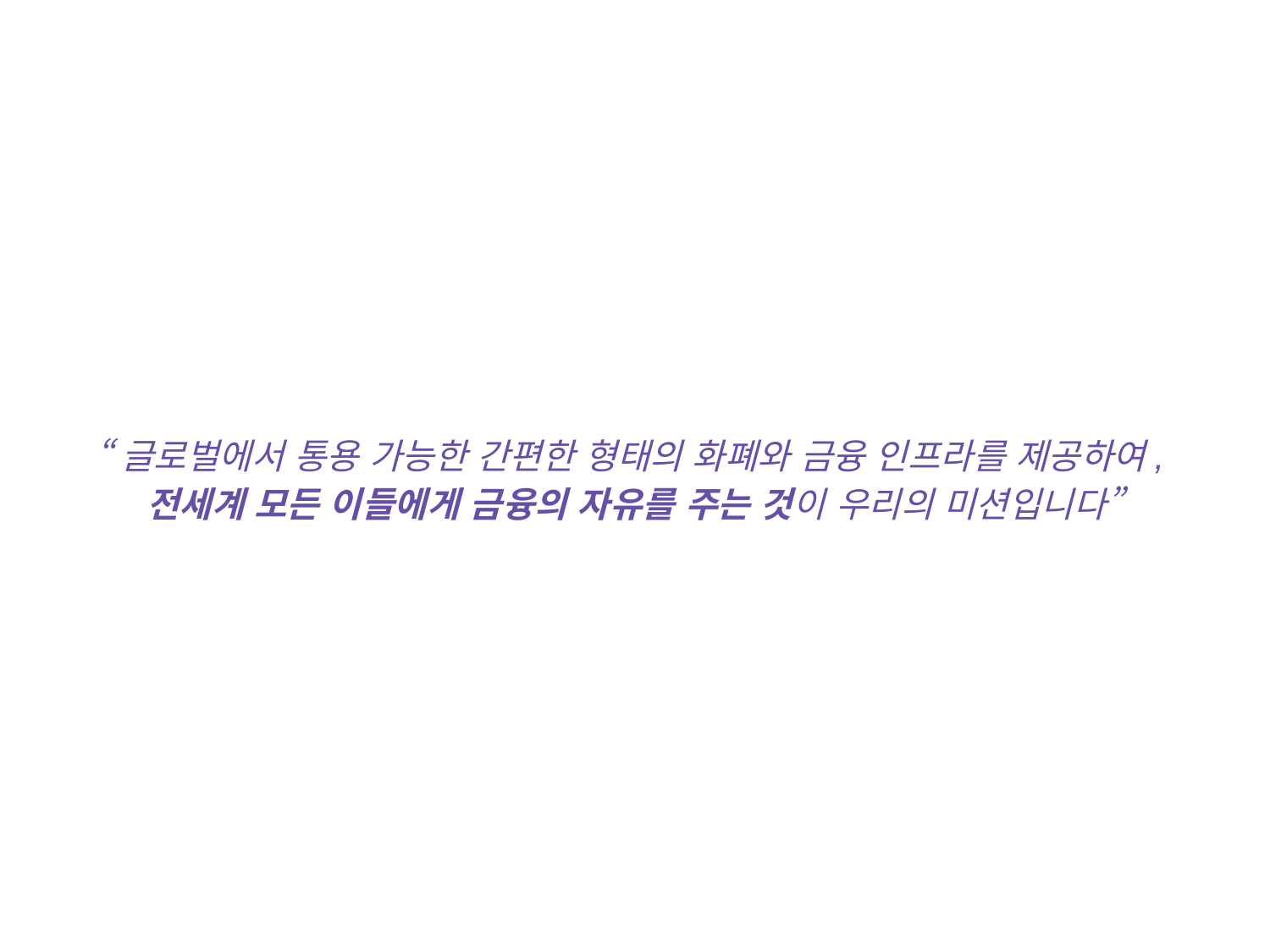

“글로벌에서 통용 가능한 간편한 형태의 화폐와 금융 인프라를 제공하여,
전세계 모든 이들에게 금융의 자유를 주는 것이 우리의 미션입니다”